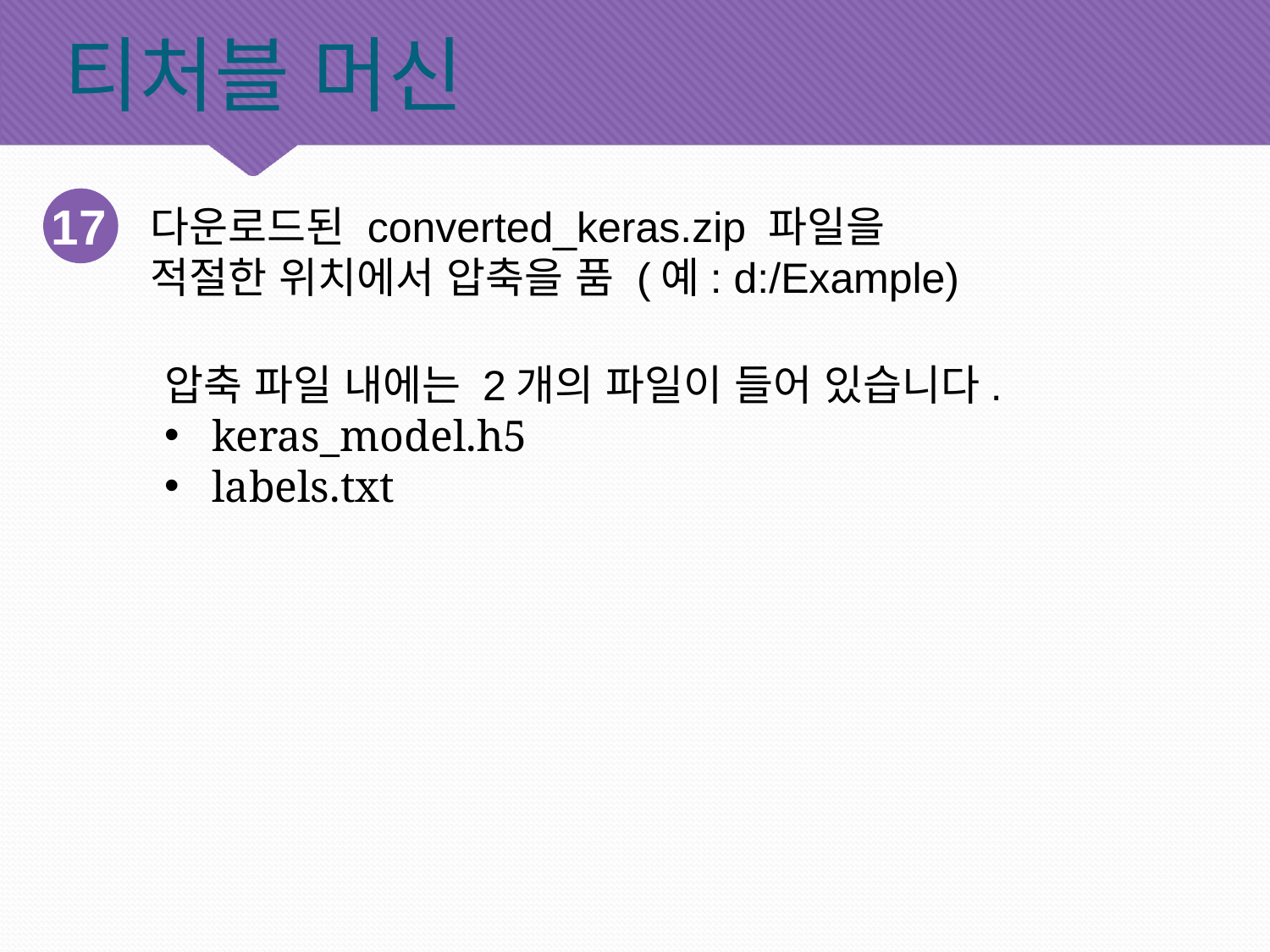

# 티처블 머신

17
다운로드된 converted_keras.zip 파일을
적절한 위치에서 압축을 품 (예: d:/Example)
압축 파일 내에는 2개의 파일이 들어 있습니다.
keras_model.h5
labels.txt